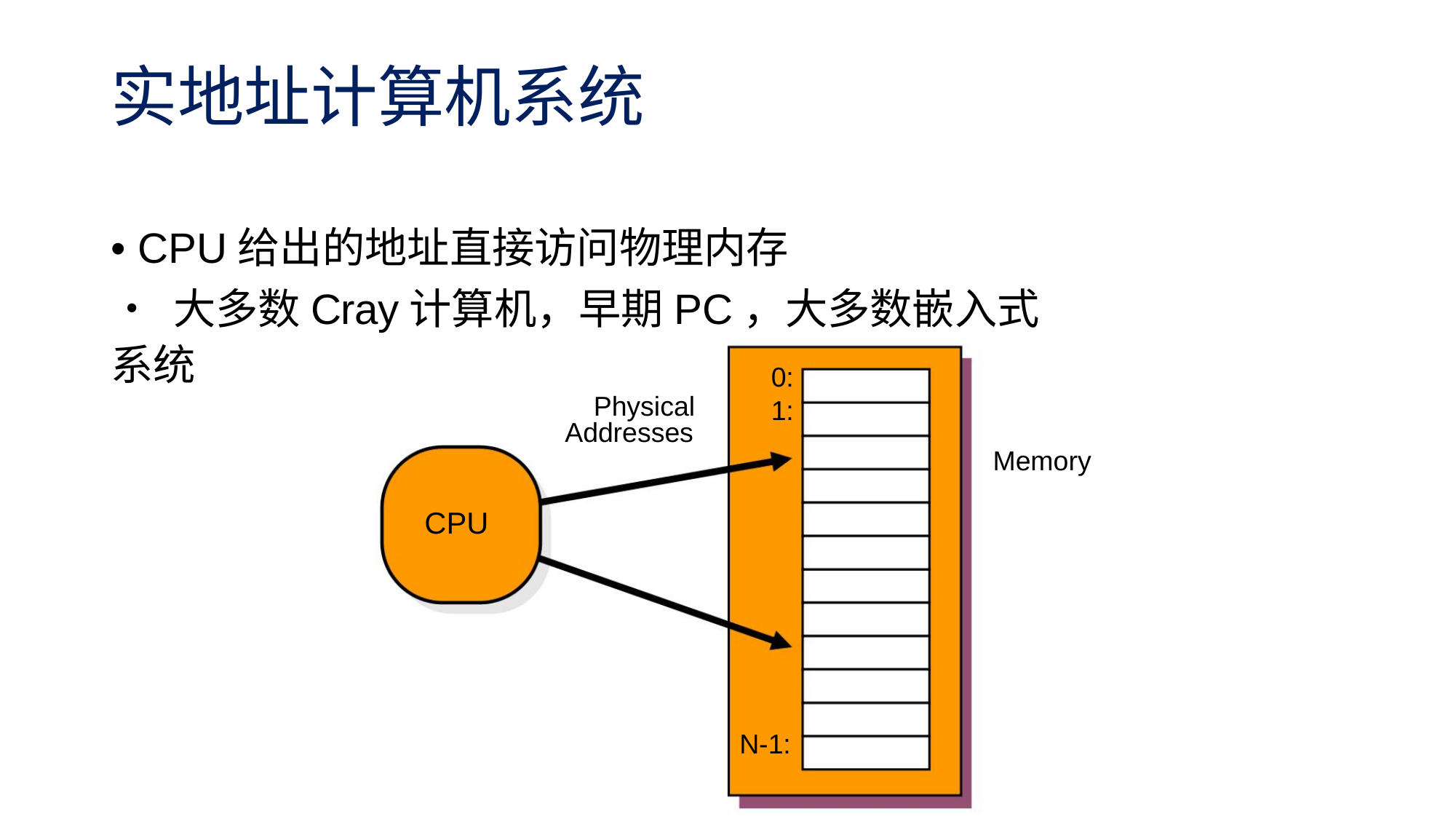

实地址计算机系统
• CPU给出的地址直接访问物理内存
• 大多数Cray计算机，早期PC，大多数嵌入式系统
0:
1:
Physical
Addresses
Memory
CPU
N-1: